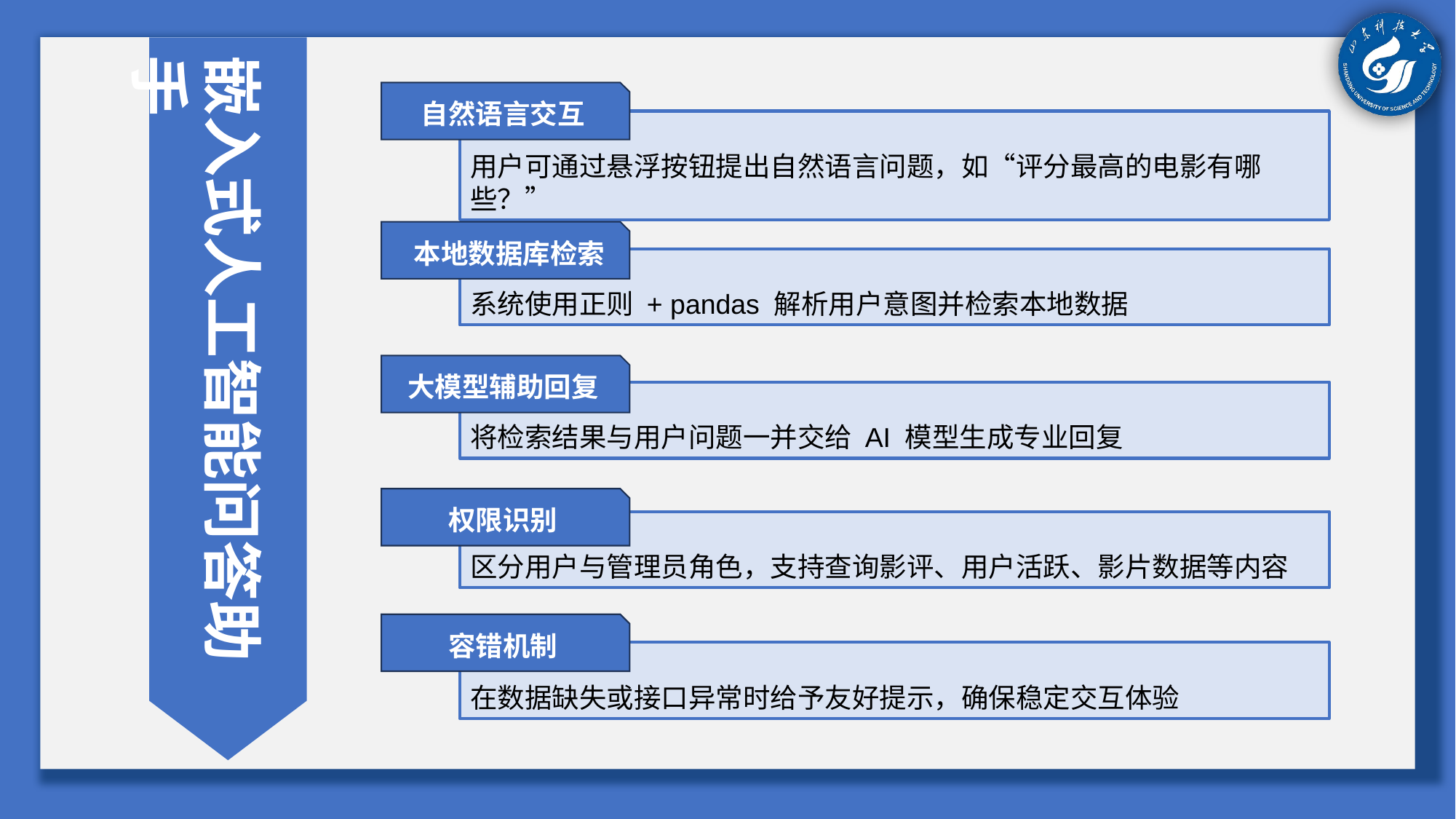

嵌入式人工智能问答助手
自然语言交互

用户可通过悬浮按钮提出自然语言问题，如“评分最高的电影有哪些？”
 本地数据库检索

系统使用正则 + pandas 解析用户意图并检索本地数据

大模型辅助回复

将检索结果与用户问题一并交给 AI 模型生成专业回复
权限识别

区分用户与管理员角色，支持查询影评、用户活跃、影片数据等内容
容错机制

在数据缺失或接口异常时给予友好提示，确保稳定交互体验